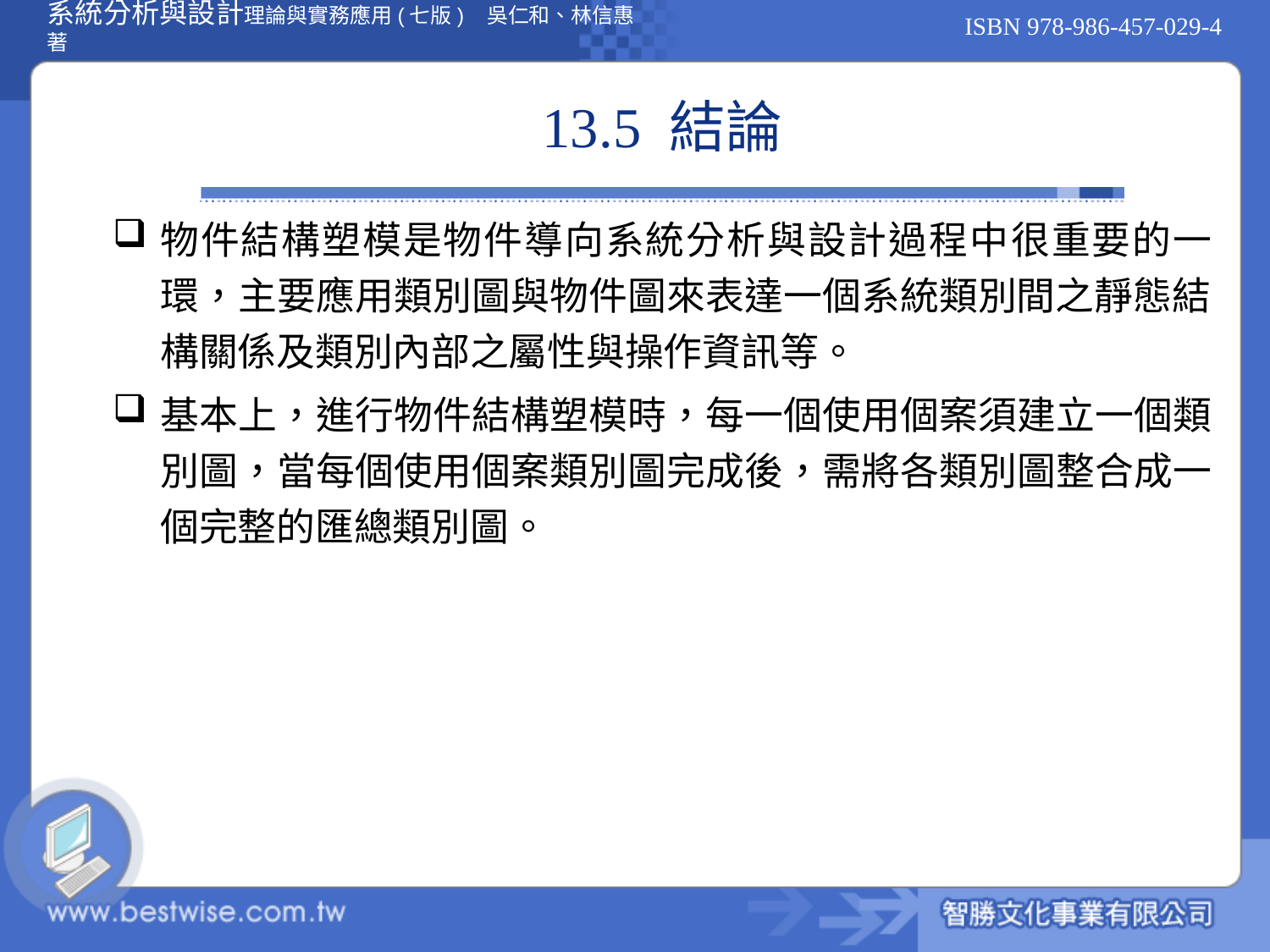

# 13.5 結論
物件結構塑模是物件導向系統分析與設計過程中很重要的一環，主要應用類別圖與物件圖來表達一個系統類別間之靜態結構關係及類別內部之屬性與操作資訊等。
基本上，進行物件結構塑模時，每一個使用個案須建立一個類別圖，當每個使用個案類別圖完成後，需將各類別圖整合成一個完整的匯總類別圖。